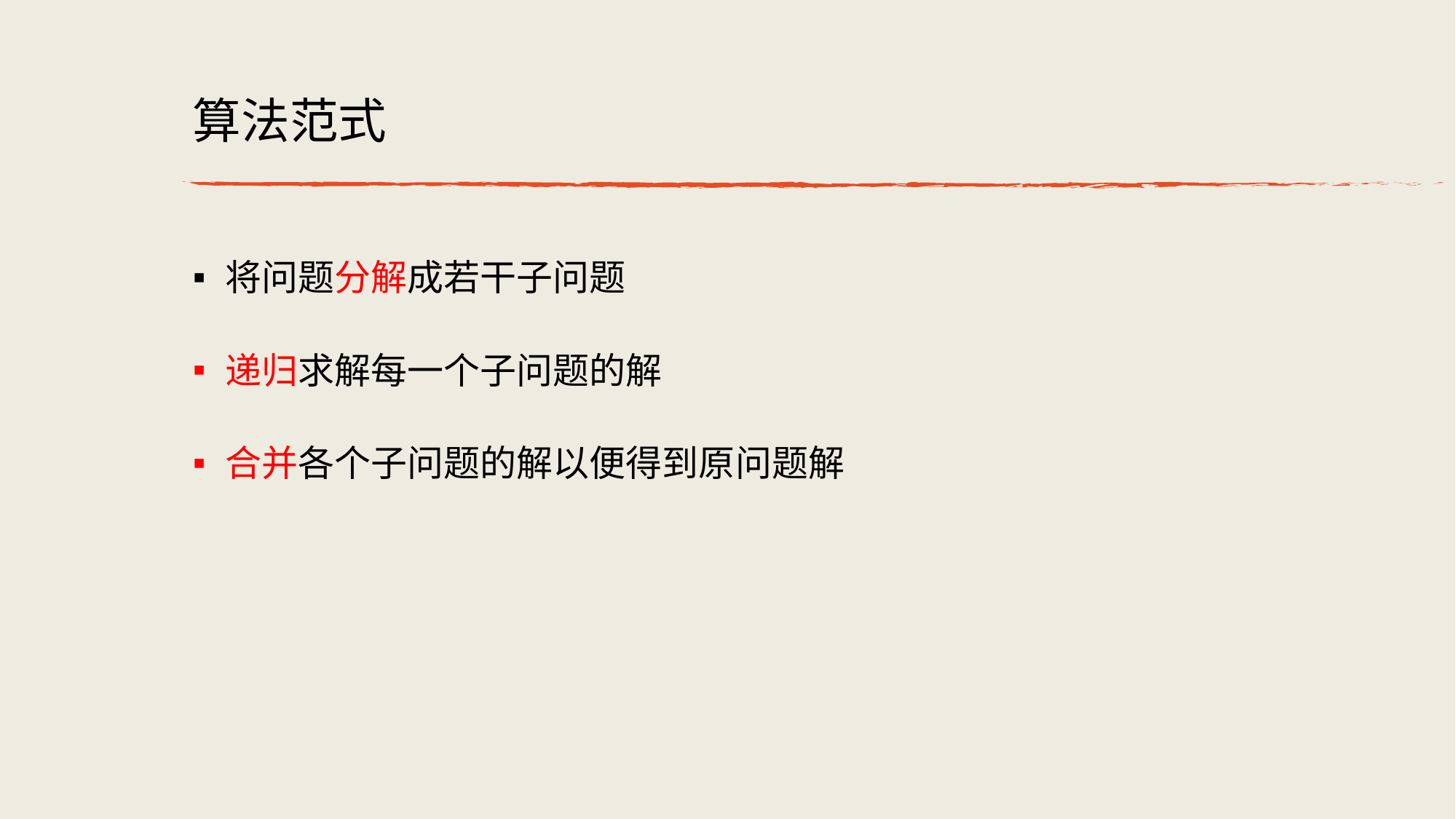

# 算法范式
将问题分解成若干子问题
递归求解每一个子问题的解
合并各个子问题的解以便得到原问题解